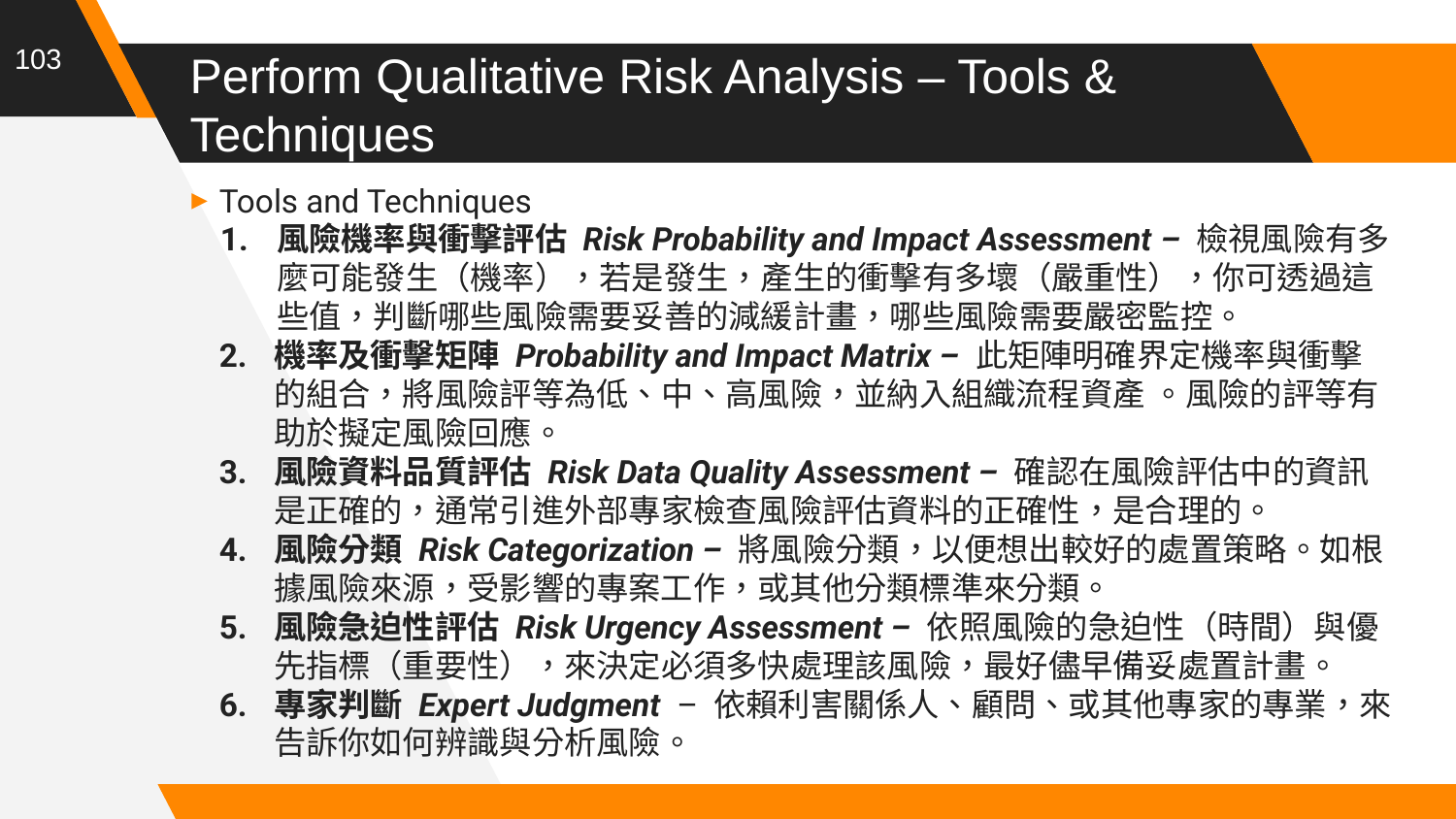

103
# Perform Qualitative Risk Analysis – Tools & Techniques
Tools and Techniques
風險機率與衝擊評估 Risk Probability and Impact Assessment – 檢視風險有多麼可能發生（機率），若是發生，產生的衝擊有多壞（嚴重性），你可透過這些值，判斷哪些風險需要妥善的減緩計畫，哪些風險需要嚴密監控。
機率及衝擊矩陣 Probability and Impact Matrix – 此矩陣明確界定機率與衝擊的組合，將風險評等為低、中、高風險，並納入組織流程資產 。風險的評等有助於擬定風險回應。
風險資料品質評估 Risk Data Quality Assessment – 確認在風險評估中的資訊是正確的，通常引進外部專家檢查風險評估資料的正確性，是合理的。
風險分類 Risk Categorization – 將風險分類，以便想出較好的處置策略。如根據風險來源，受影響的專案工作，或其他分類標準來分類。
風險急迫性評估 Risk Urgency Assessment – 依照風險的急迫性（時間）與優先指標（重要性），來決定必須多快處理該風險，最好儘早備妥處置計畫。
專家判斷 Expert Judgment  – 依賴利害關係人、顧問、或其他專家的專業，來告訴你如何辨識與分析風險。